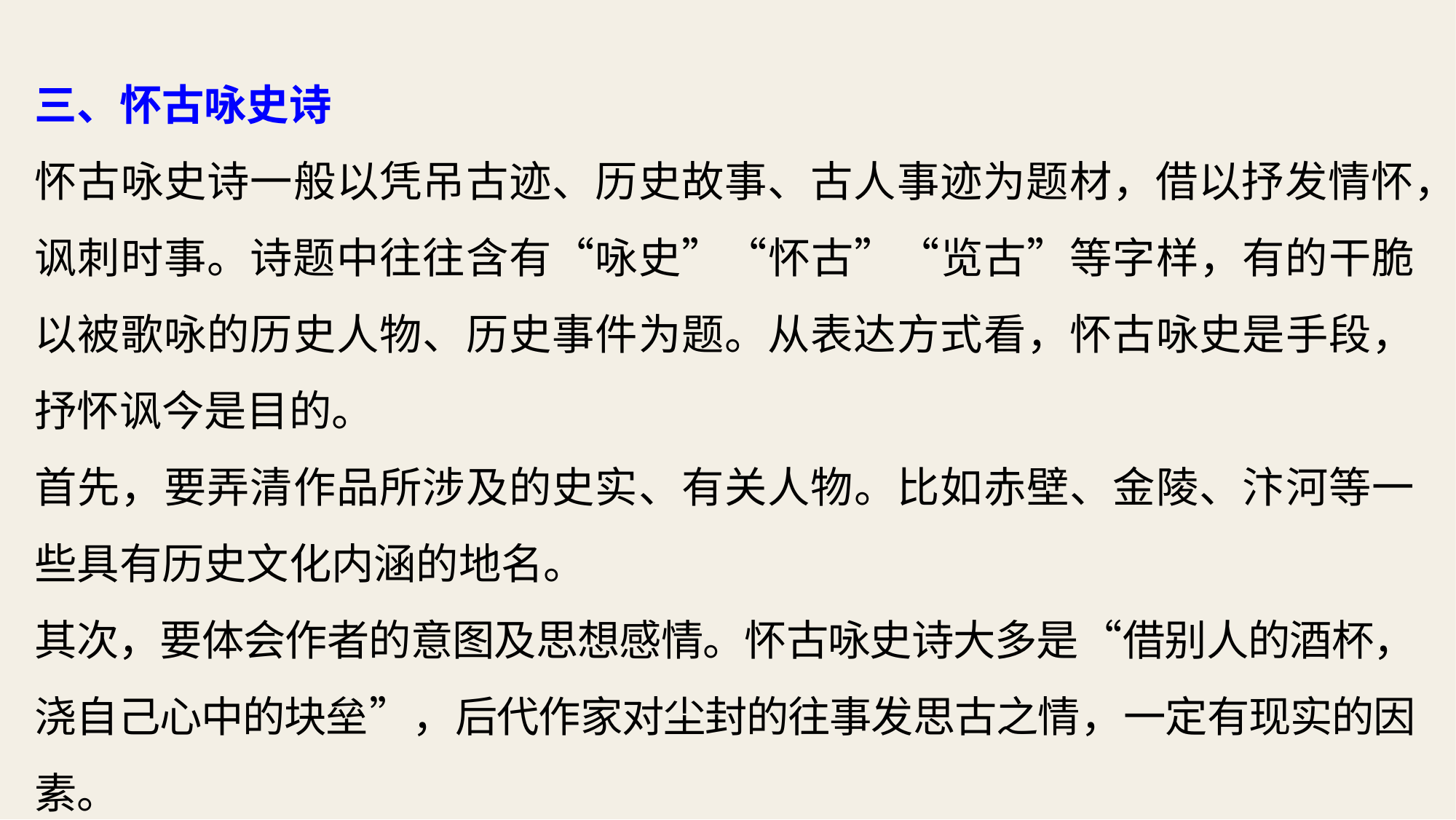

三、怀古咏史诗
怀古咏史诗一般以凭吊古迹、历史故事、古人事迹为题材，借以抒发情怀，讽刺时事。诗题中往往含有“咏史”“怀古”“览古”等字样，有的干脆以被歌咏的历史人物、历史事件为题。从表达方式看，怀古咏史是手段，抒怀讽今是目的。
首先，要弄清作品所涉及的史实、有关人物。比如赤壁、金陵、汴河等一些具有历史文化内涵的地名。
其次，要体会作者的意图及思想感情。怀古咏史诗大多是“借别人的酒杯，浇自己心中的块垒”，后代作家对尘封的往事发思古之情，一定有现实的因素。